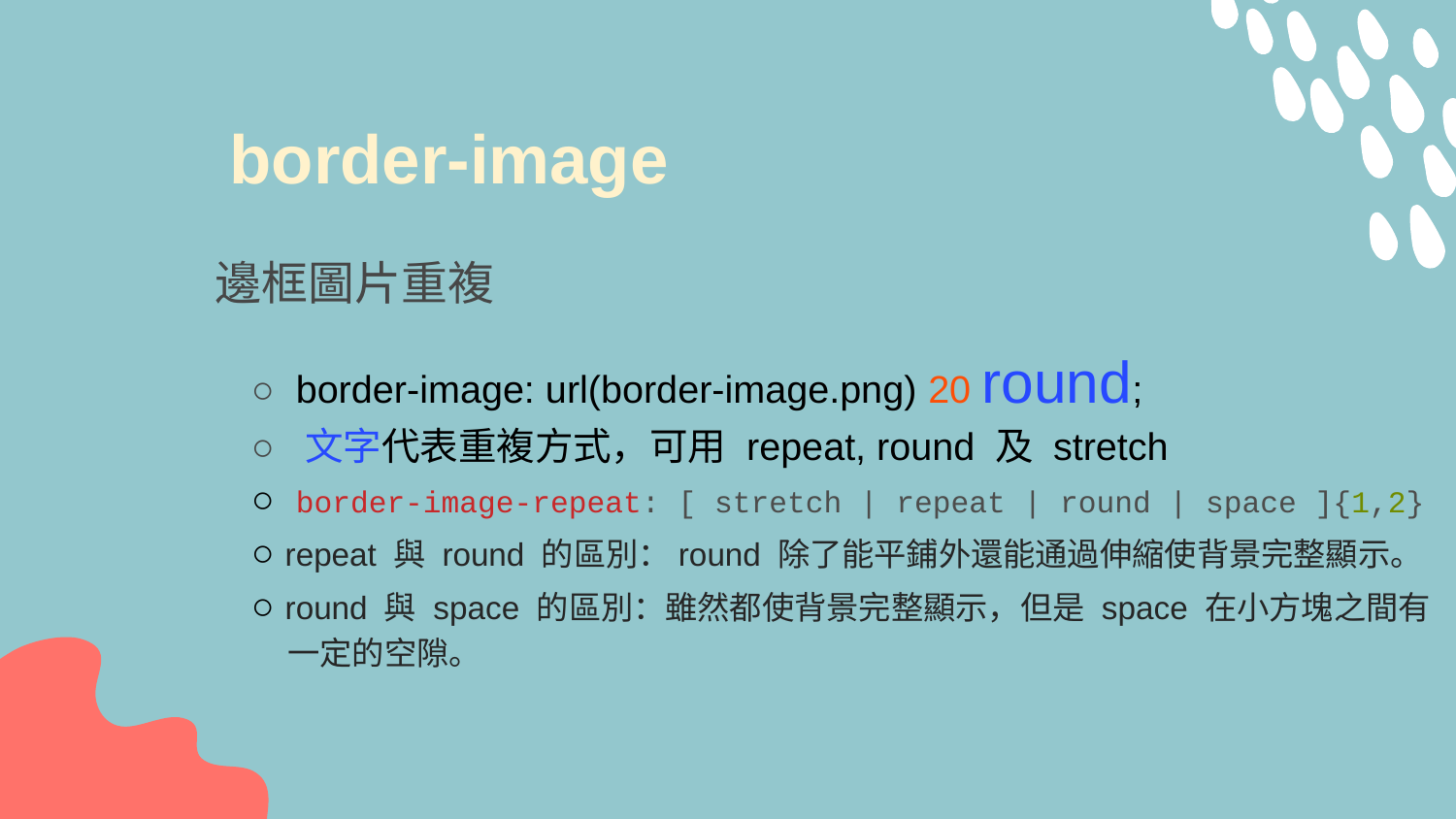

# border-image
邊框圖片重複
○  border-image: url(border-image.png) 20 round;
○  文字代表重複方式，可用 repeat, round 及 stretch
○  border-image-repeat: [ stretch | repeat | round | space ]{1,2}
○ repeat 與 round 的區別：round 除了能平鋪外還能通過伸縮使背景完整顯示。
○ round 與 space 的區別：雖然都使背景完整顯示，但是 space 在小方塊之間有一定的空隙。